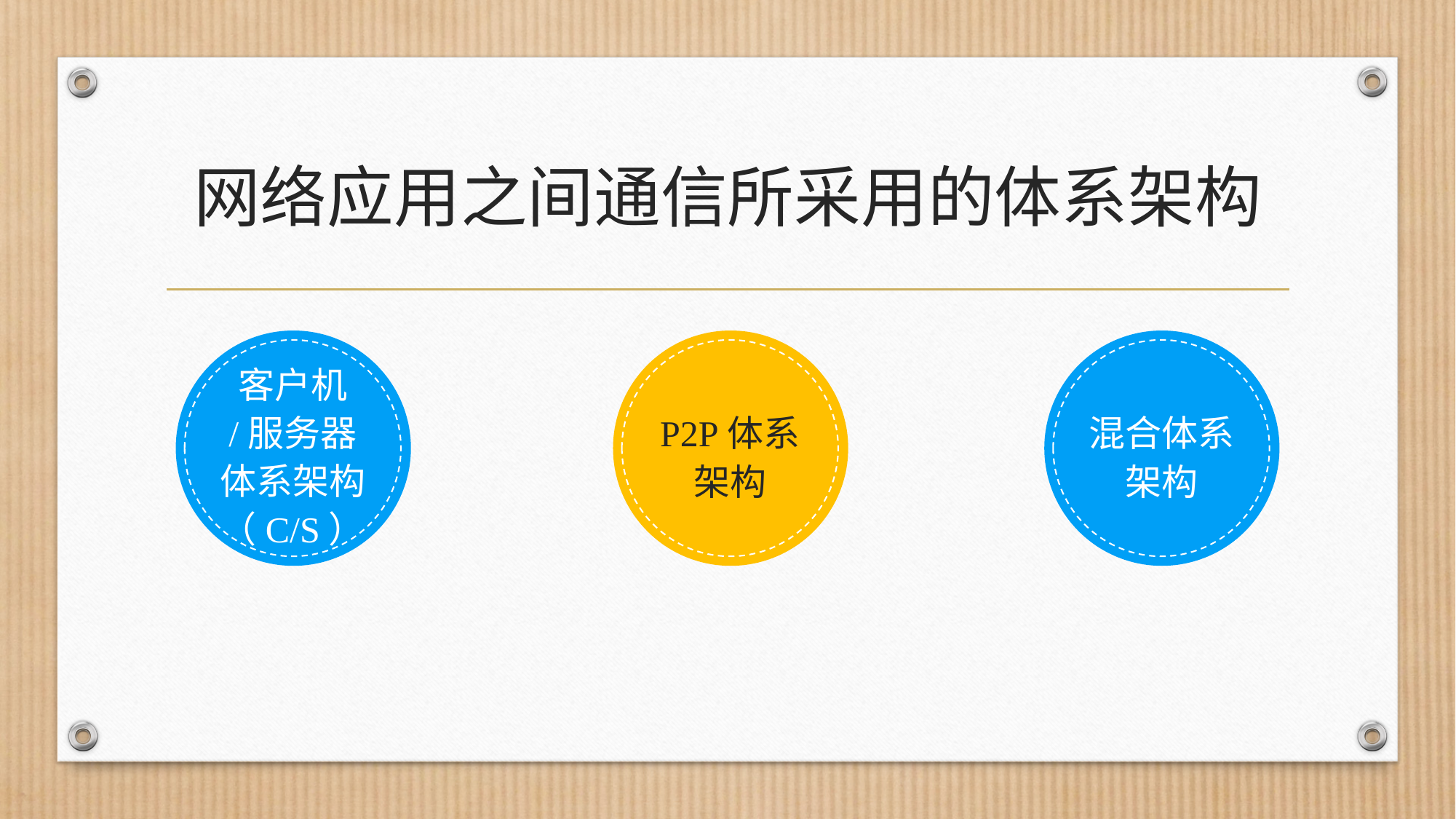

# 网络应用之间通信所采用的体系架构

混合体系
架构

客户机
/服务器
体系架构（C/S）

P2P体系
架构